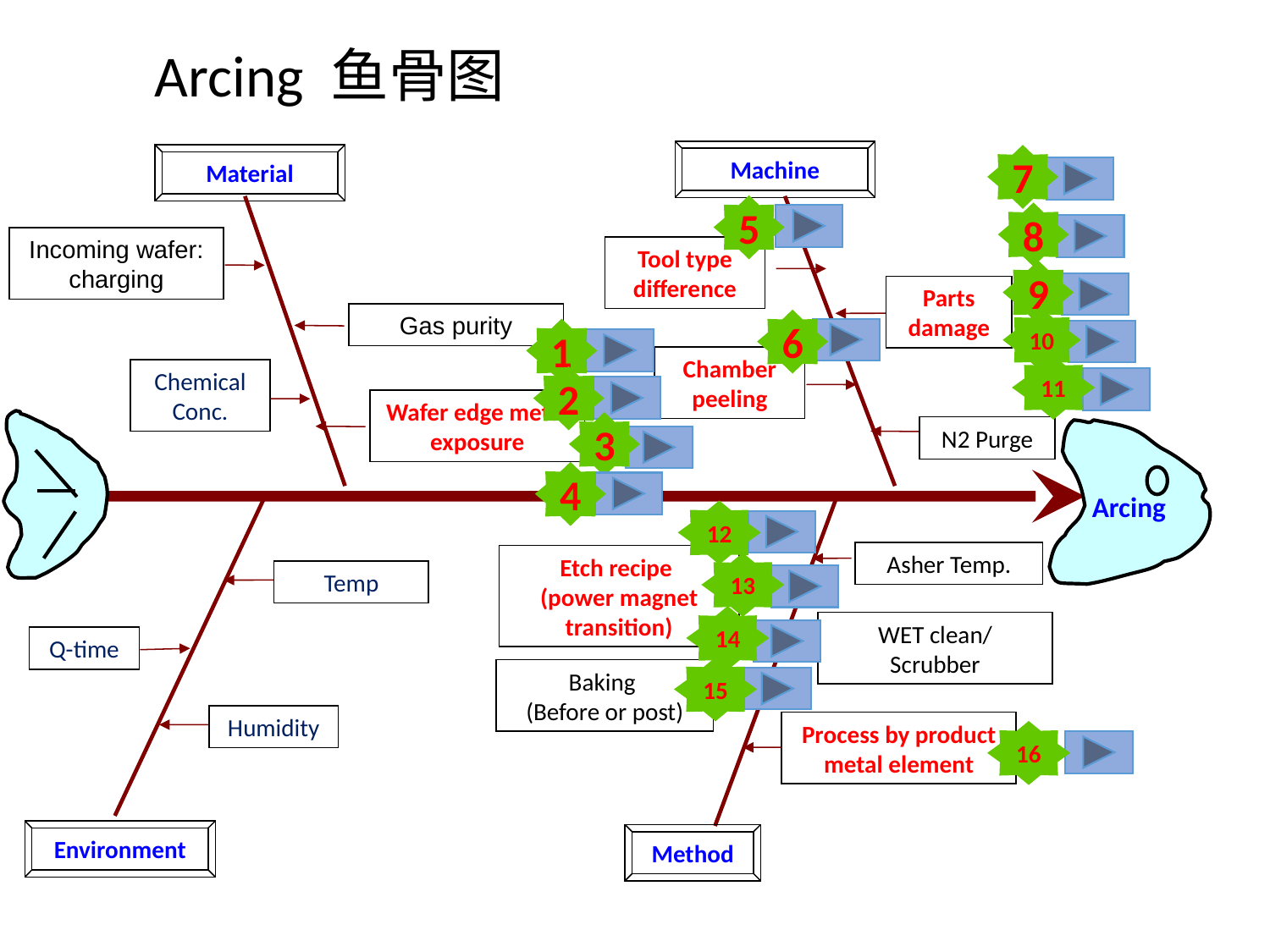

Arcing 鱼骨图
Machine
Material
7

5

8

Incoming wafer: charging
Tool type difference
9

Parts damage
Gas purity
10
6

1

Chamber peeling
11
Chemical Conc.
2

Wafer edge metal exposure

3
N2 Purge

Arcing
4

12

Asher Temp.
Etch recipe
(power magnet transition)
13

Temp

14
WET clean/ Scrubber

Q-time

15
Baking
(Before or post)

Process by product metal element
Humidity
16

Environment
Method